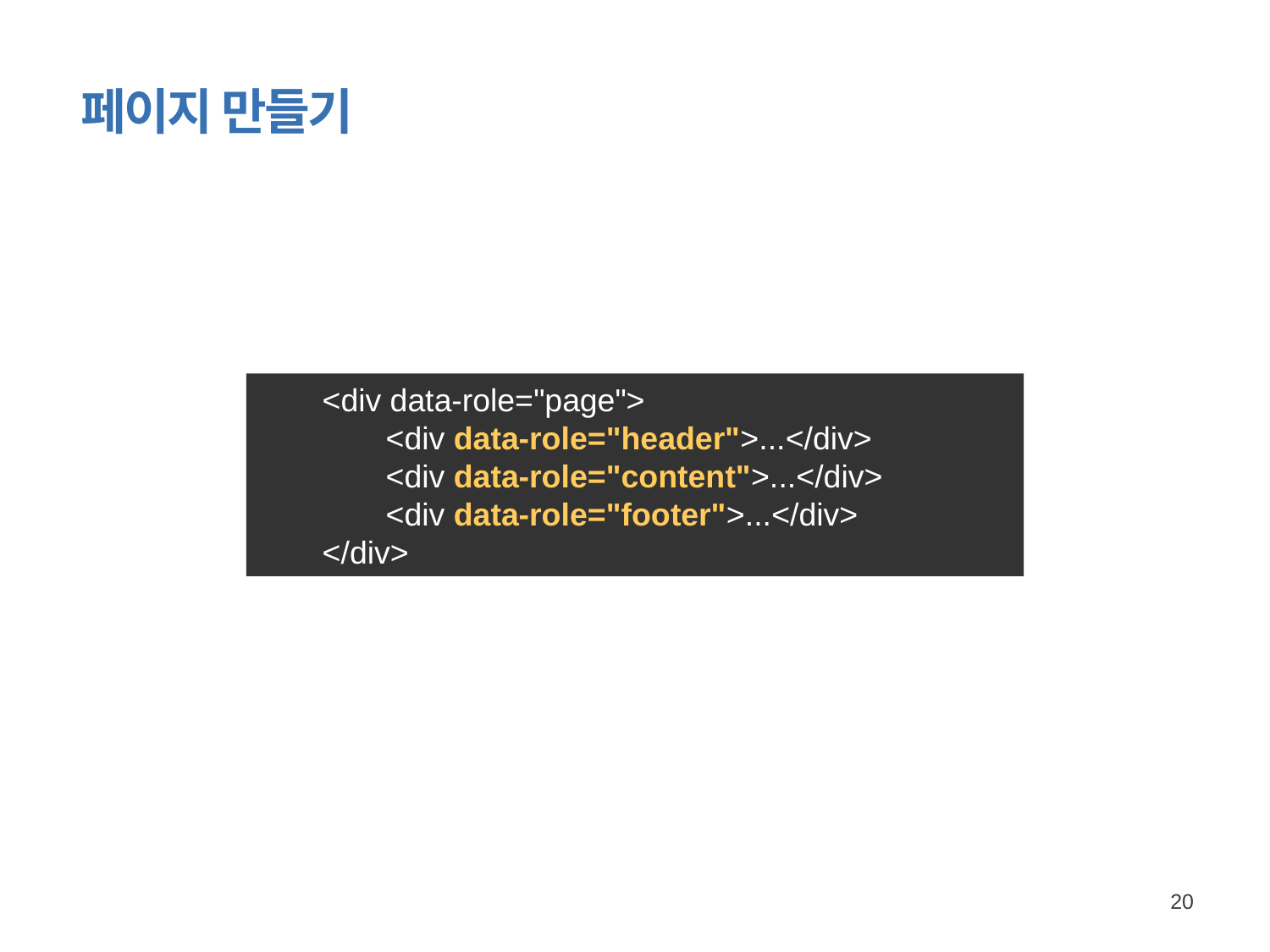

# 페이지 만들기
<div data-role="page">
<div data-role="header">...</div>
<div data-role="content">...</div>
<div data-role="footer">...</div>
</div>
20